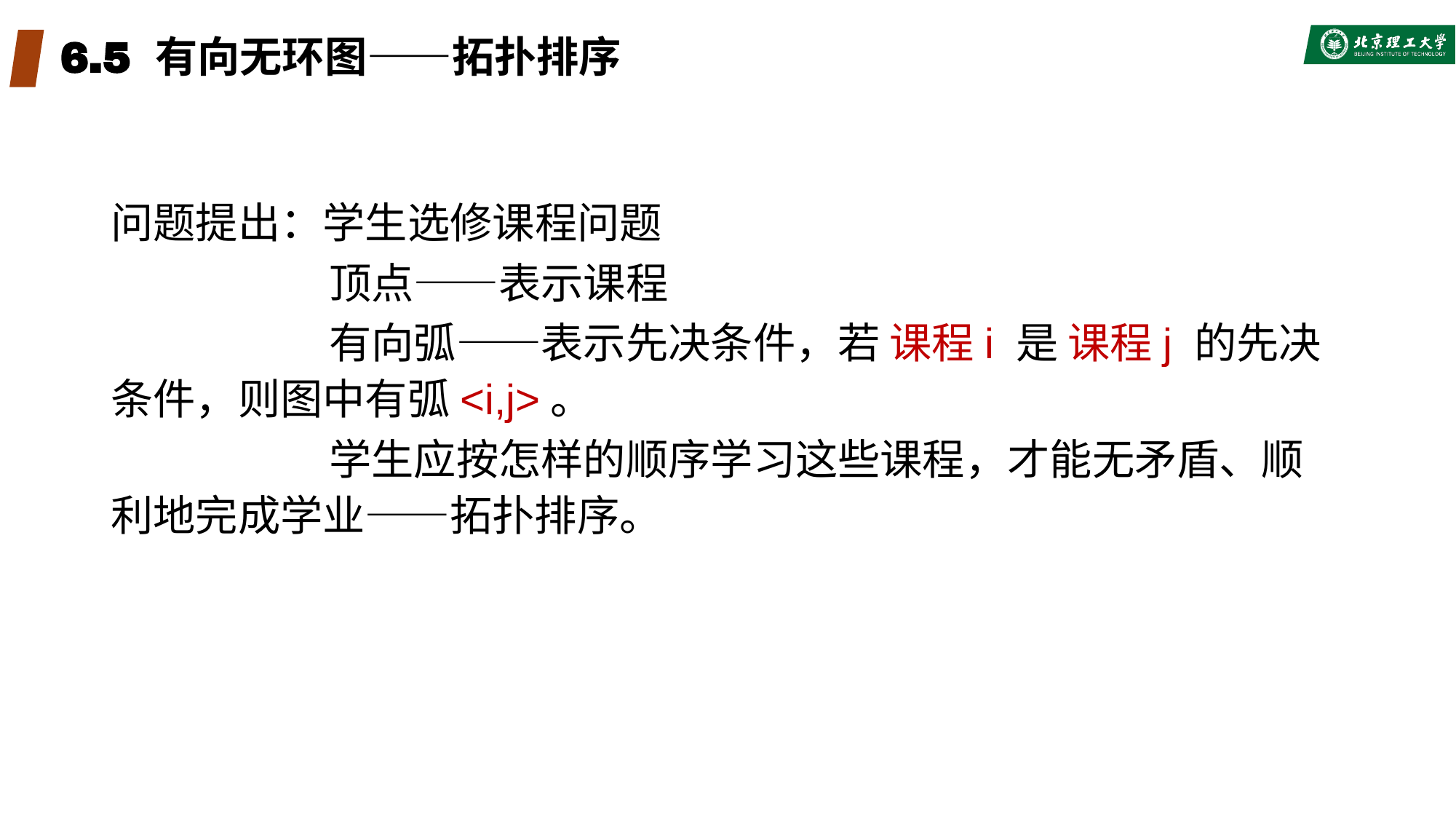

# 6.5 有向无环图——拓扑排序
问题提出：学生选修课程问题
		顶点——表示课程
		有向弧——表示先决条件，若 课程i 是 课程j 的先决条件，则图中有弧<i,j>。
		学生应按怎样的顺序学习这些课程，才能无矛盾、顺利地完成学业——拓扑排序。